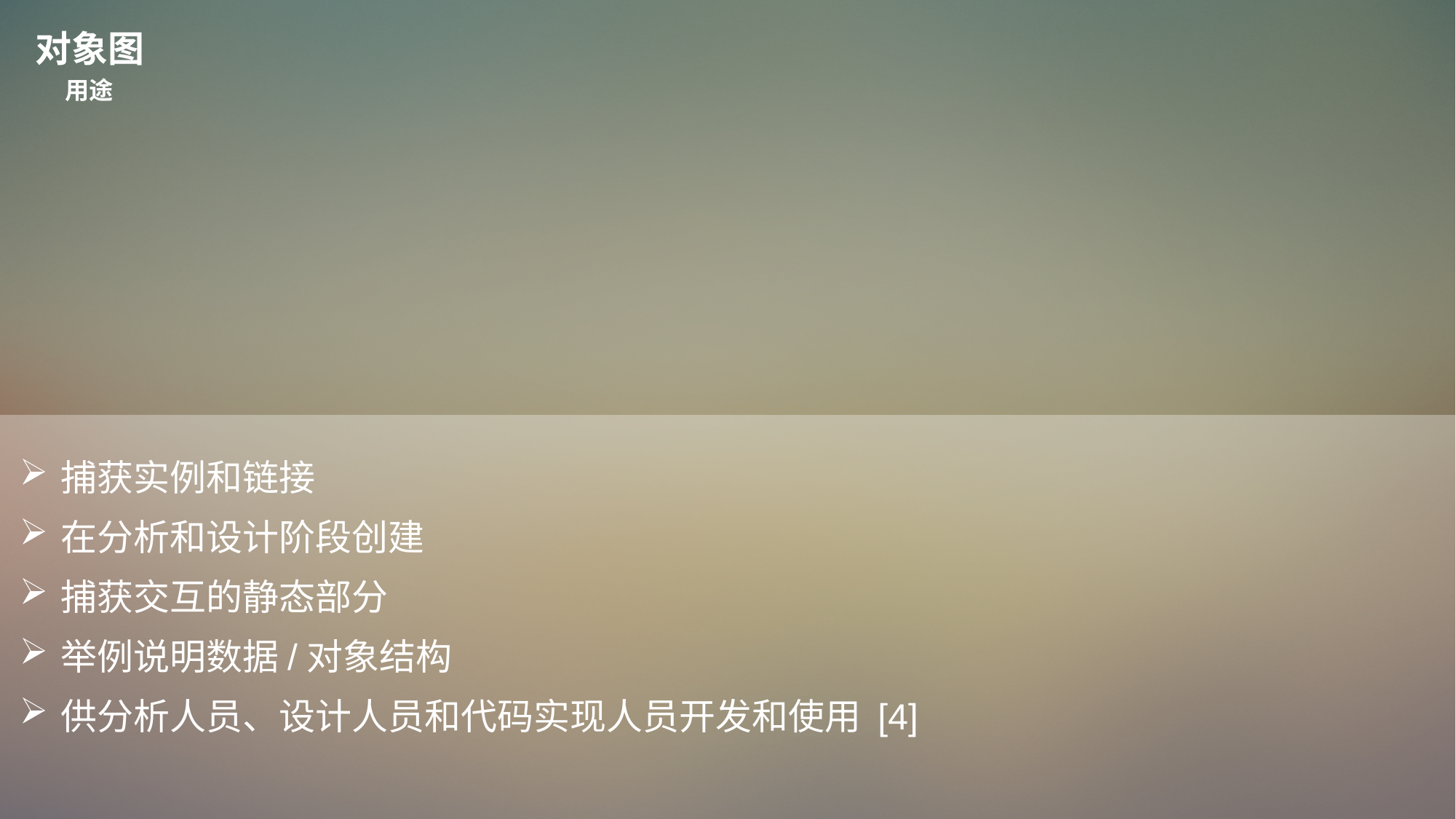

对象图
用途

捕获实例和链接
在分析和设计阶段创建
捕获交互的静态部分
举例说明数据/对象结构
供分析人员、设计人员和代码实现人员开发和使用 [4]